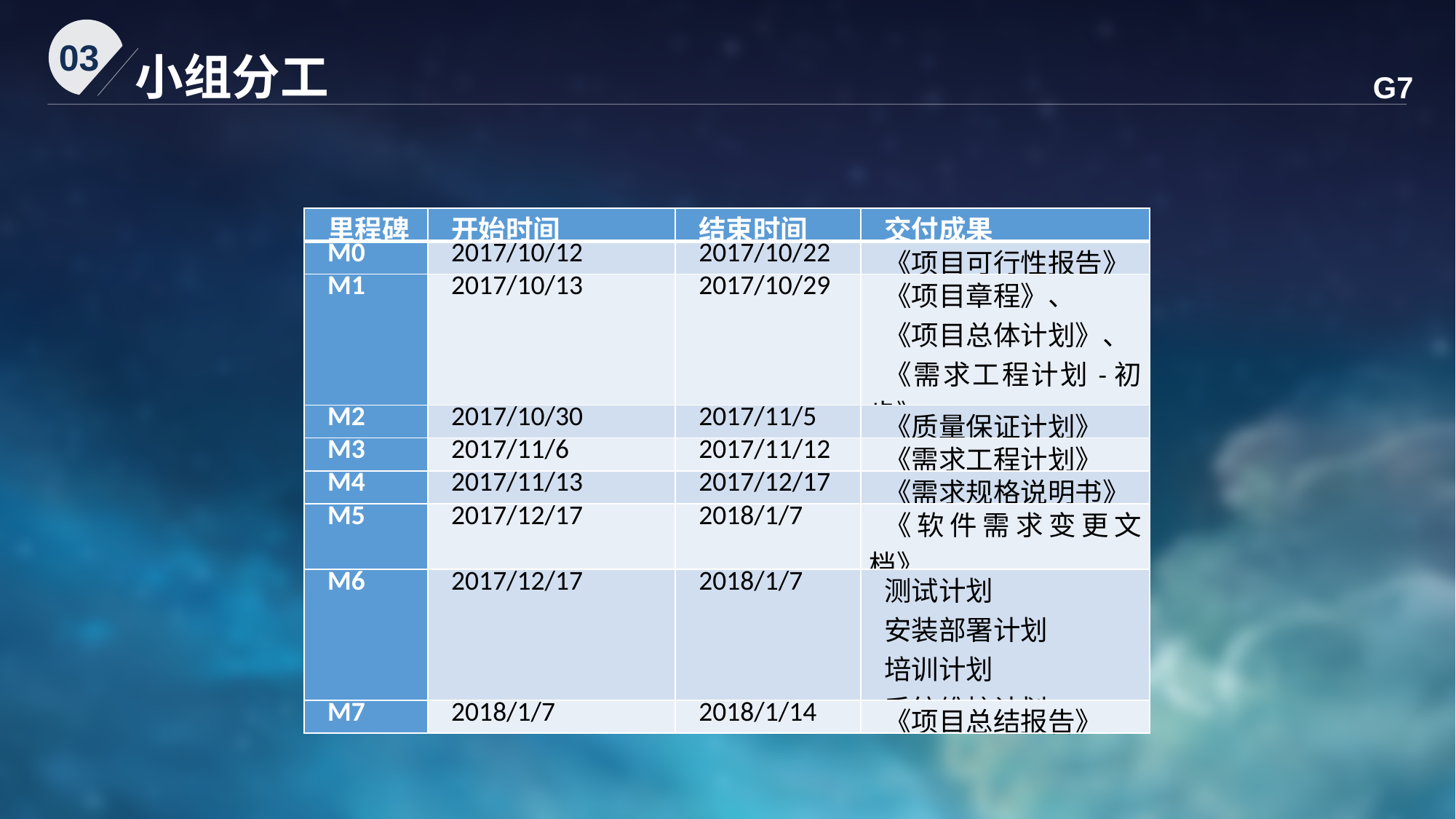

03
小组分工
G7
| 里程碑 | 开始时间 | 结束时间 | 交付成果 |
| --- | --- | --- | --- |
| M0 | 2017/10/12 | 2017/10/22 | 《项目可行性报告》 |
| M1 | 2017/10/13 | 2017/10/29 | 《项目章程》、 《项目总体计划》、 《需求工程计划-初步》 |
| M2 | 2017/10/30 | 2017/11/5 | 《质量保证计划》 |
| M3 | 2017/11/6 | 2017/11/12 | 《需求工程计划》 |
| M4 | 2017/11/13 | 2017/12/17 | 《需求规格说明书》 |
| M5 | 2017/12/17 | 2018/1/7 | 《软件需求变更文档》 |
| M6 | 2017/12/17 | 2018/1/7 | 测试计划 安装部署计划 培训计划 系统维护计划 |
| M7 | 2018/1/7 | 2018/1/14 | 《项目总结报告》 |